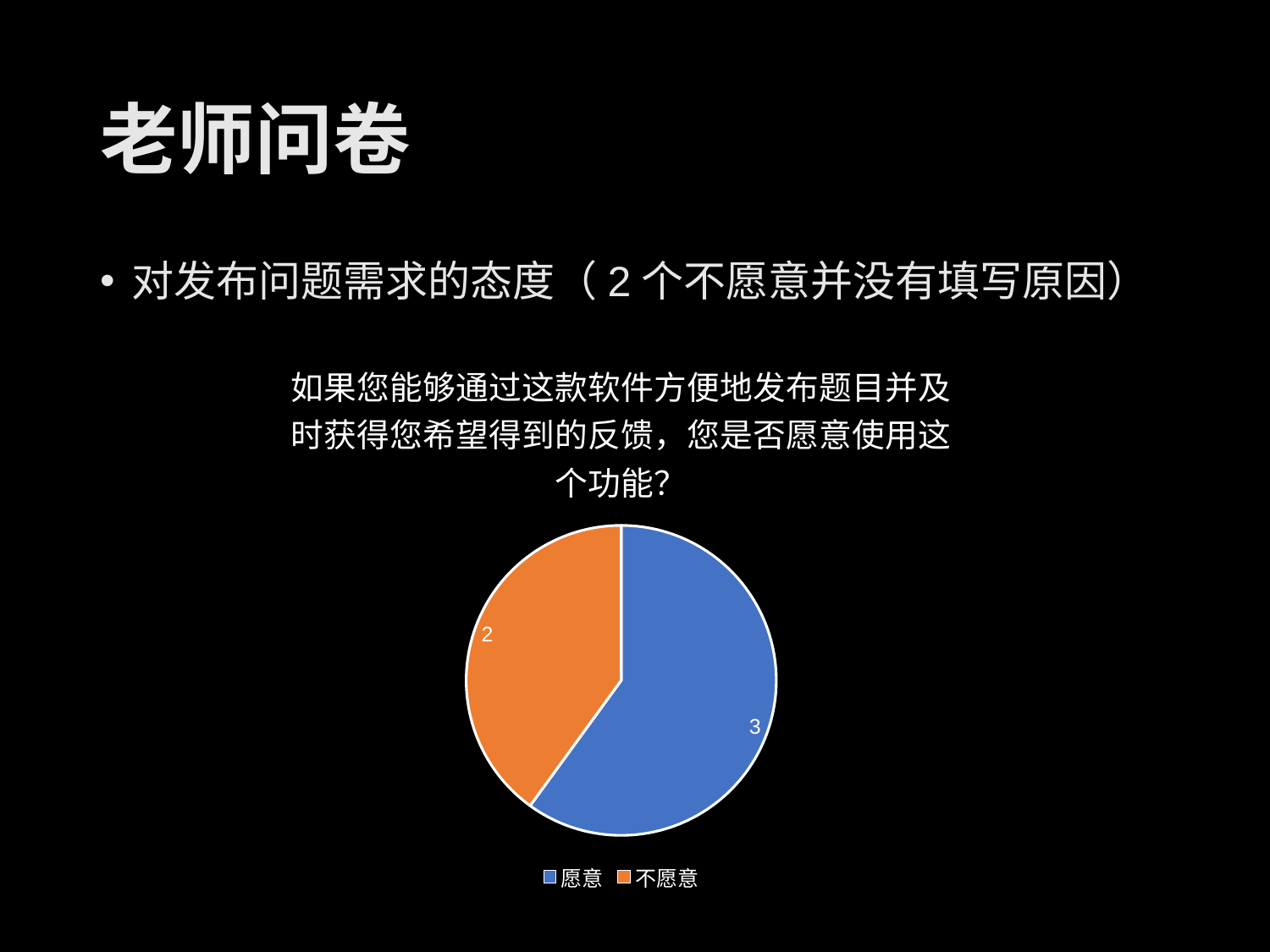

# 老师问卷
对发布问题需求的态度（2个不愿意并没有填写原因）

### Chart: 如果您能够通过这款软件方便地发布题目并及时获得您希望得到的反馈，您是否愿意使用这个功能？

| Category | 如果您能够通过这款软件方便地发布题目并及时获得您希望得到的反馈，您是否愿意使 用这个功能？ |
|---|---|
| 愿意 | 3.0 |
| 不愿意 | 2.0 |